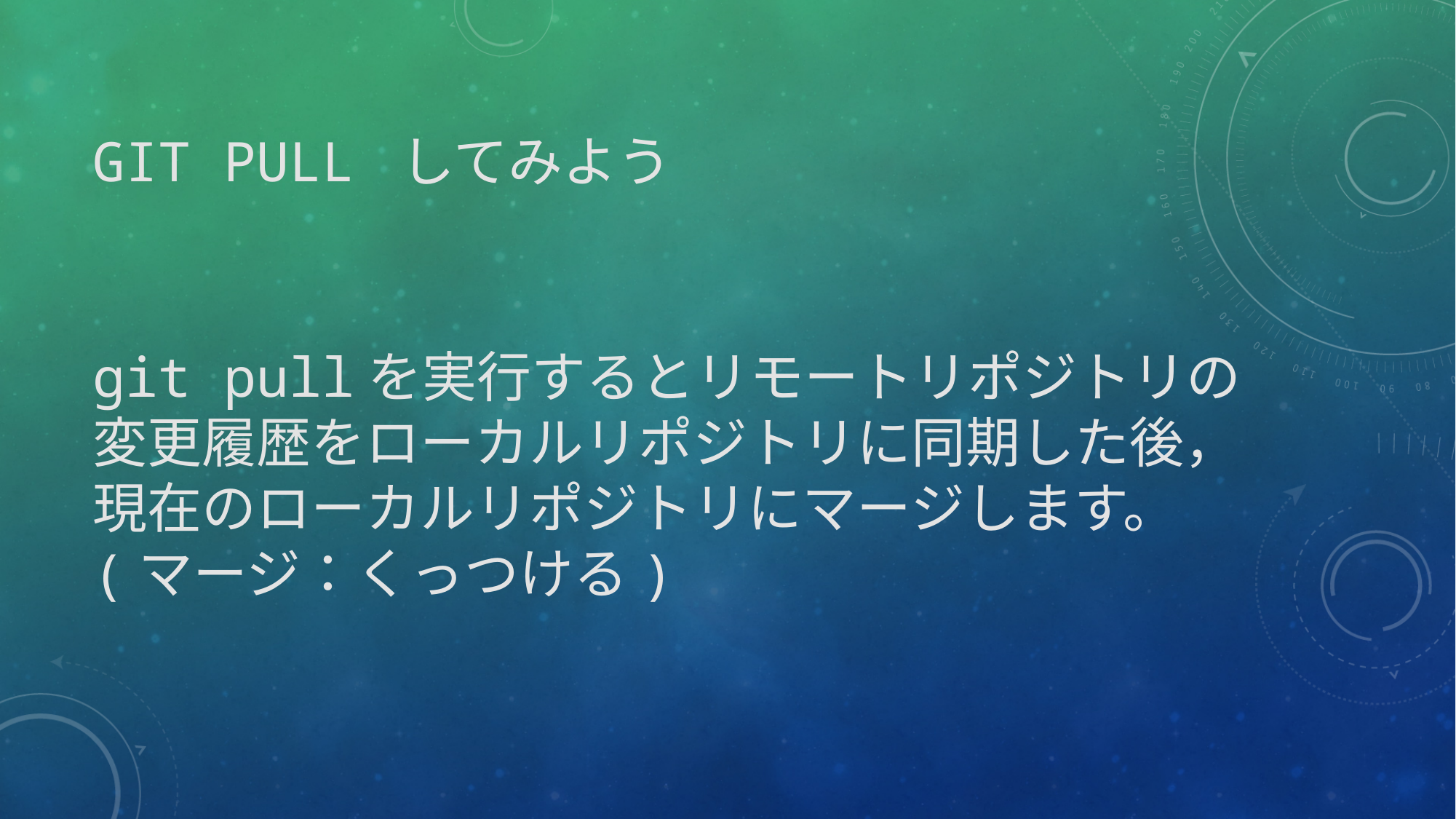

# git pull してみよう
git pullを実行するとリモートリポジトリの変更履歴をローカルリポジトリに同期した後，現在のローカルリポジトリにマージします。(マージ：くっつける)